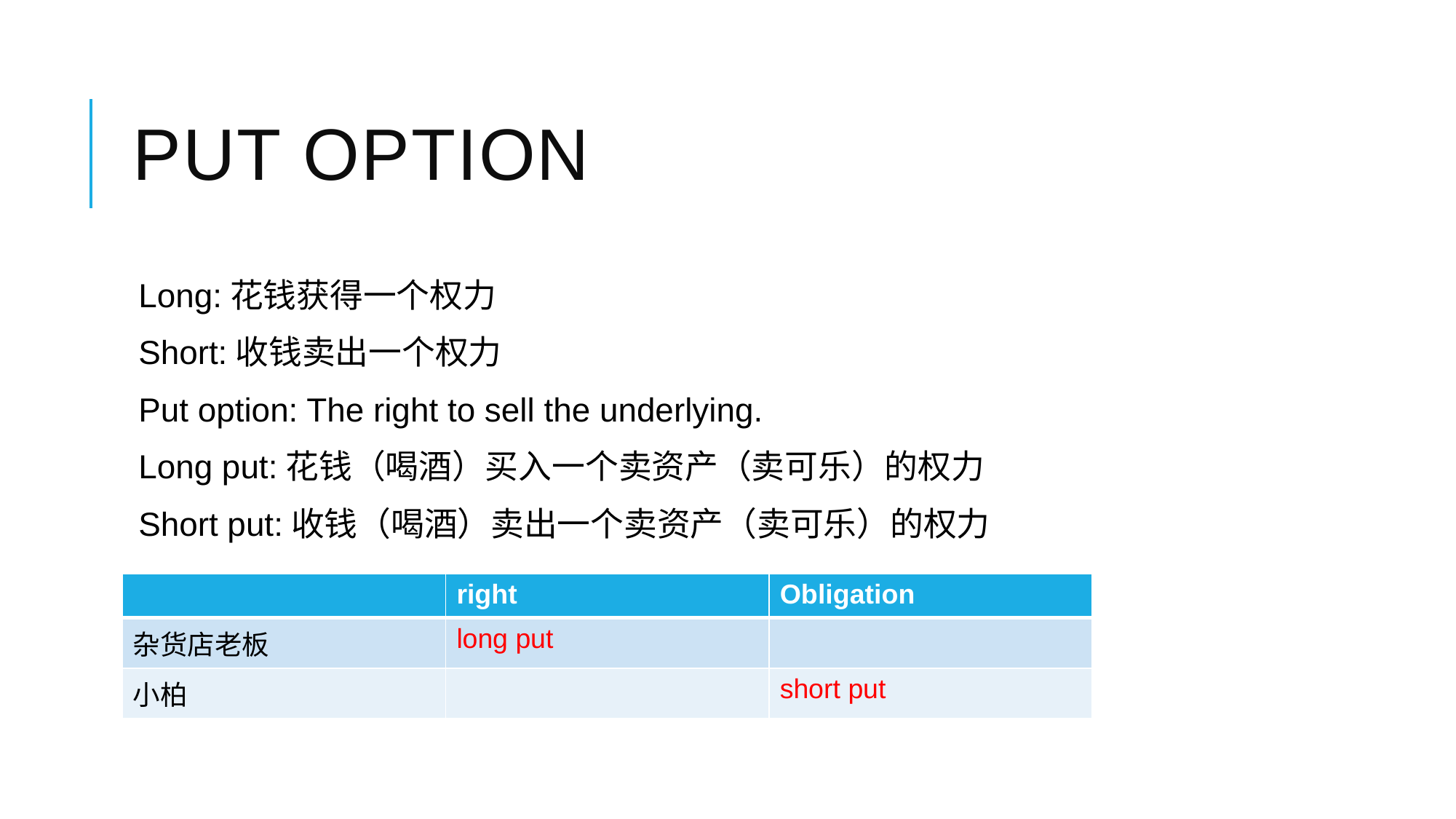

# Put Option
Long:花钱获得一个权力
Short:收钱卖出一个权力
Put option: The right to sell the underlying.
Long put:花钱（喝酒）买入一个卖资产（卖可乐）的权力
Short put:收钱（喝酒）卖出一个卖资产（卖可乐）的权力

|  | right | Obligation |
| --- | --- | --- |
| 杂货店老板 | long put |  |
| 小柏 |  | short put |